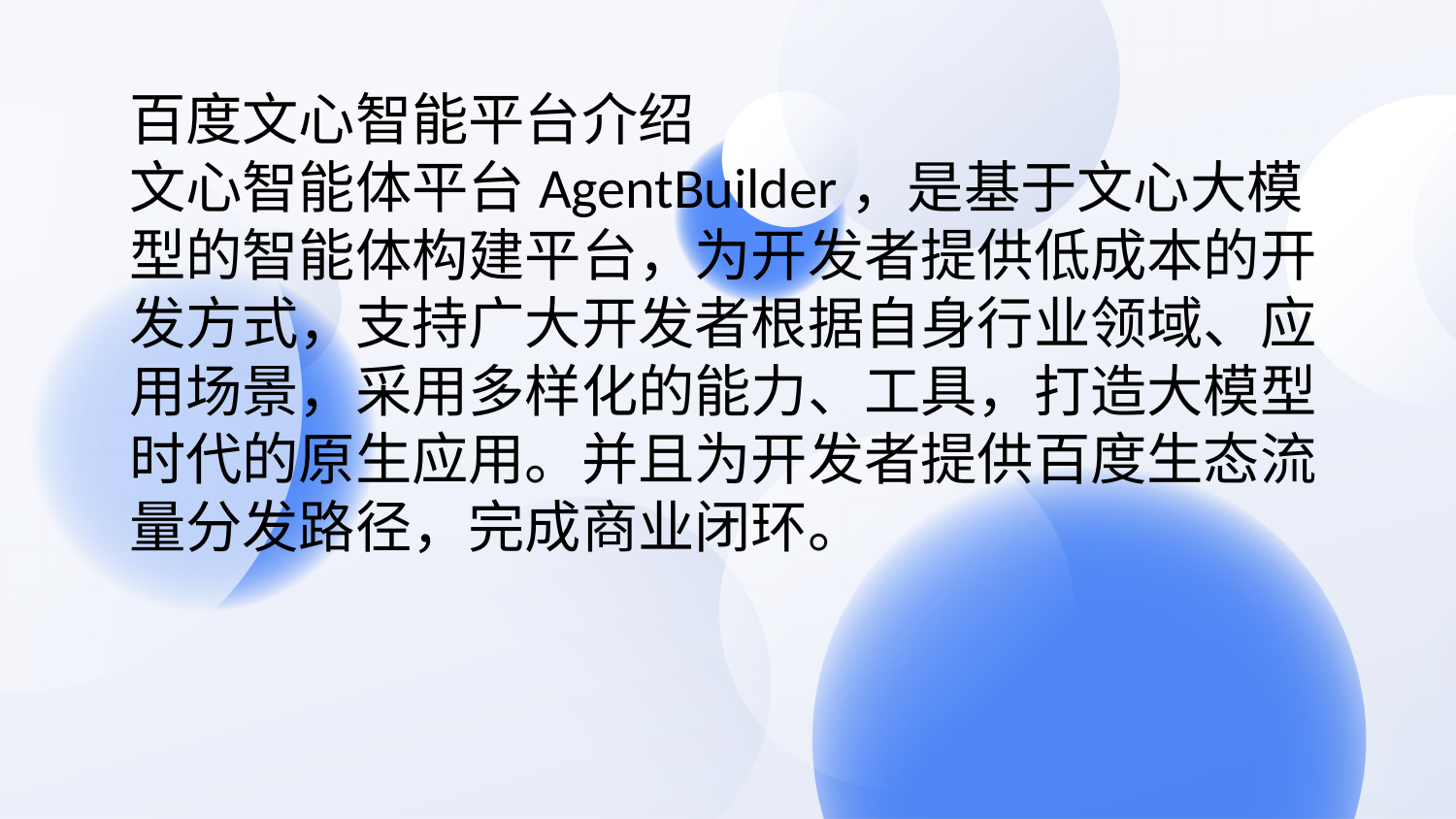

百度文心智能平台介绍
文心智能体平台AgentBuilder，是基于文心大模型的智能体构建平台，为开发者提供低成本的开发方式，支持广大开发者根据自身行业领域、应用场景，采用多样化的能力、工具，打造大模型时代的原生应用。并且为开发者提供百度生态流量分发路径，完成商业闭环。